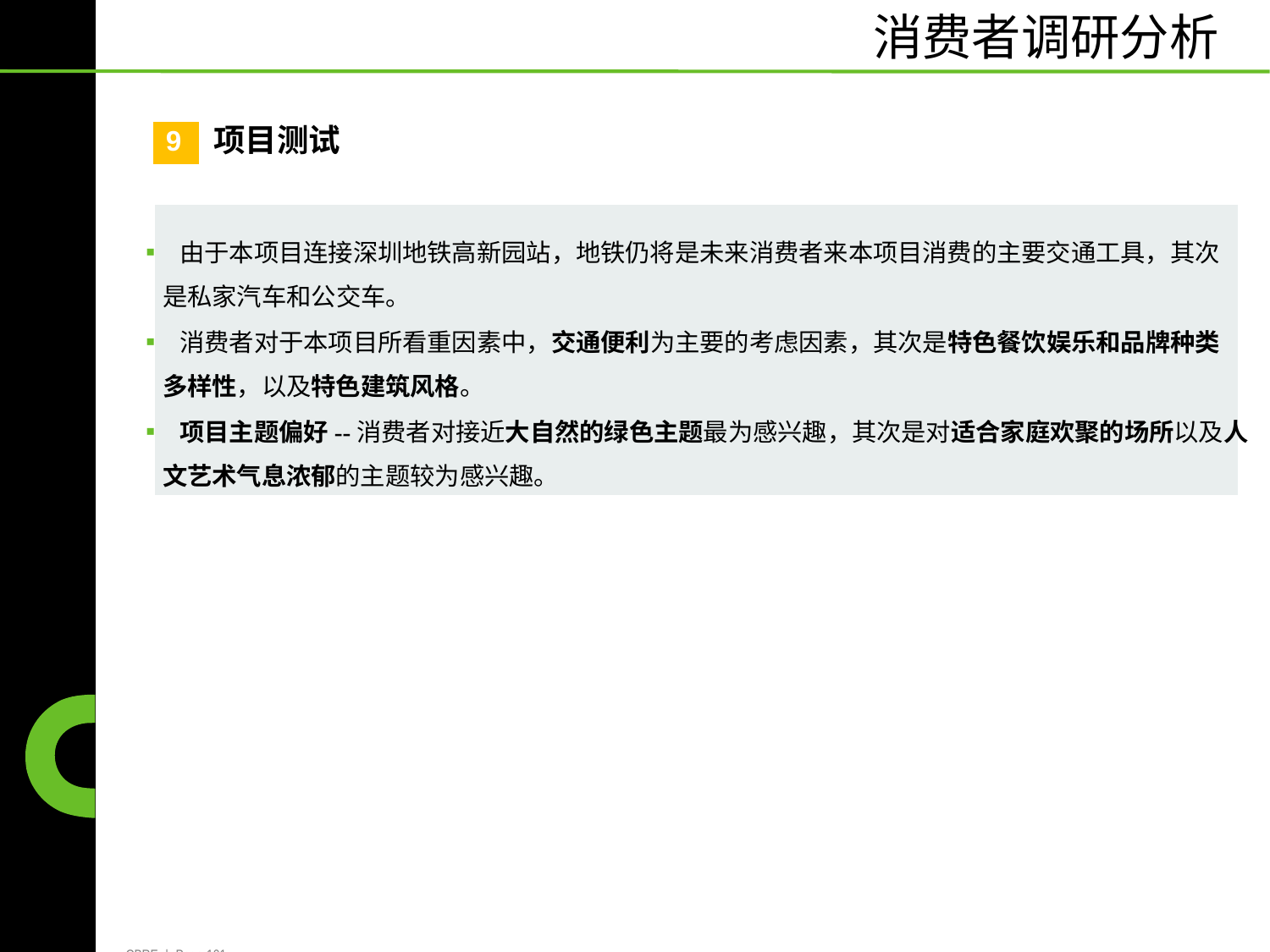

消费者调研分析

项目测试

9

	▪  由于本项目连接深圳地铁高新园站，地铁仍将是未来消费者来本项目消费的主要交通工具，其次
		是私家汽车和公交车。
	▪  消费者对于本项目所看重因素中，交通便利为主要的考虑因素，其次是特色餐饮娱乐和品牌种类
		多样性，以及特色建筑风格。
	▪  项目主题偏好--消费者对接近大自然的绿色主题最为感兴趣，其次是对适合家庭欢聚的场所以及人
		文艺术气息浓郁的主题较为感兴趣。

CBRE  |  Page 101